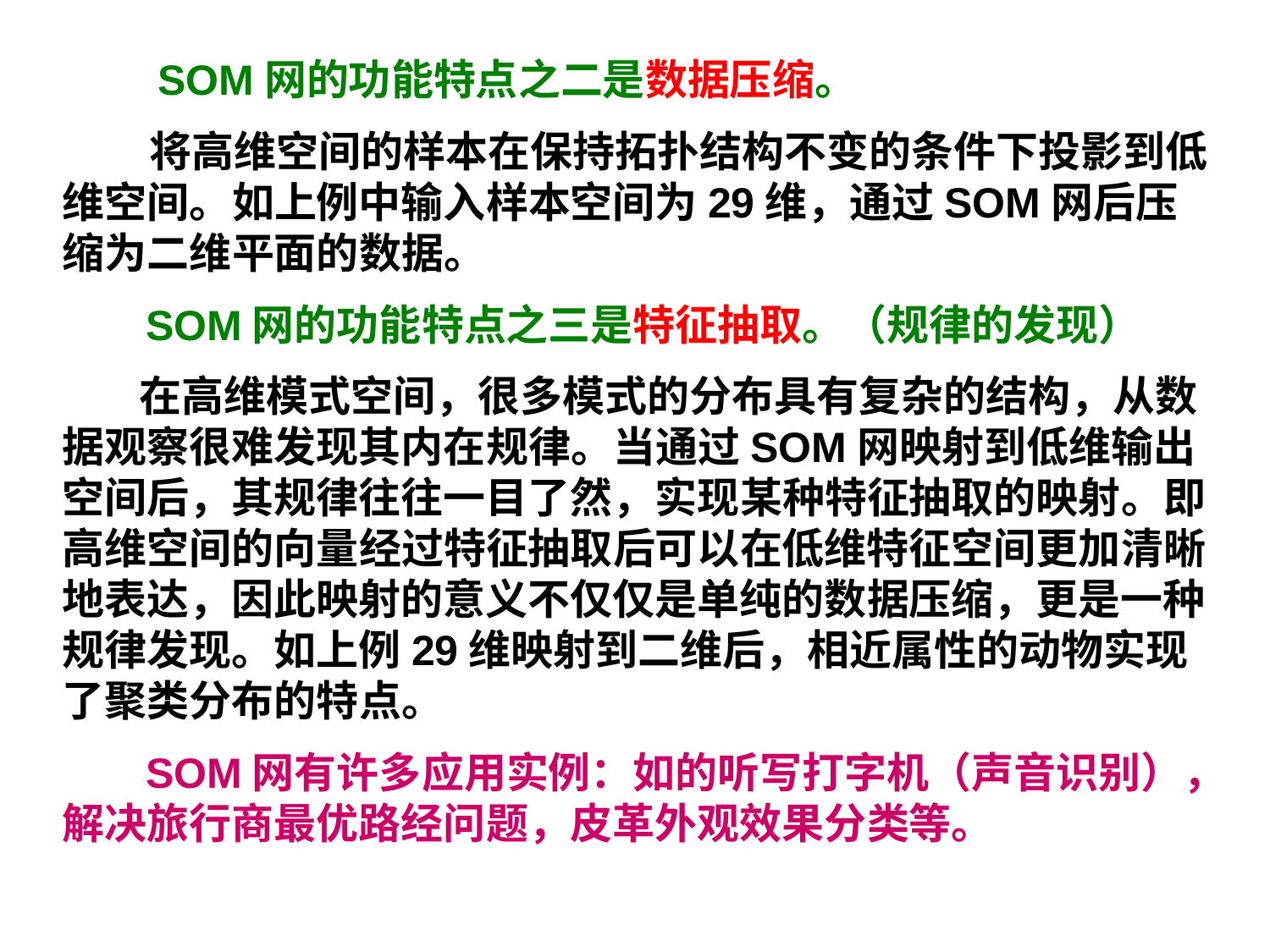

SOM网的功能特点之二是数据压缩。
        将高维空间的样本在保持拓扑结构不变的条件下投影到低维空间。如上例中输入样本空间为29维，通过SOM网后压缩为二维平面的数据。
       SOM网的功能特点之三是特征抽取。（规律的发现）
       在高维模式空间，很多模式的分布具有复杂的结构，从数据观察很难发现其内在规律。当通过SOM网映射到低维输出空间后，其规律往往一目了然，实现某种特征抽取的映射。即高维空间的向量经过特征抽取后可以在低维特征空间更加清晰地表达，因此映射的意义不仅仅是单纯的数据压缩，更是一种规律发现。如上例29维映射到二维后，相近属性的动物实现了聚类分布的特点。
       SOM网有许多应用实例：如的听写打字机（声音识别），解决旅行商最优路经问题，皮革外观效果分类等。